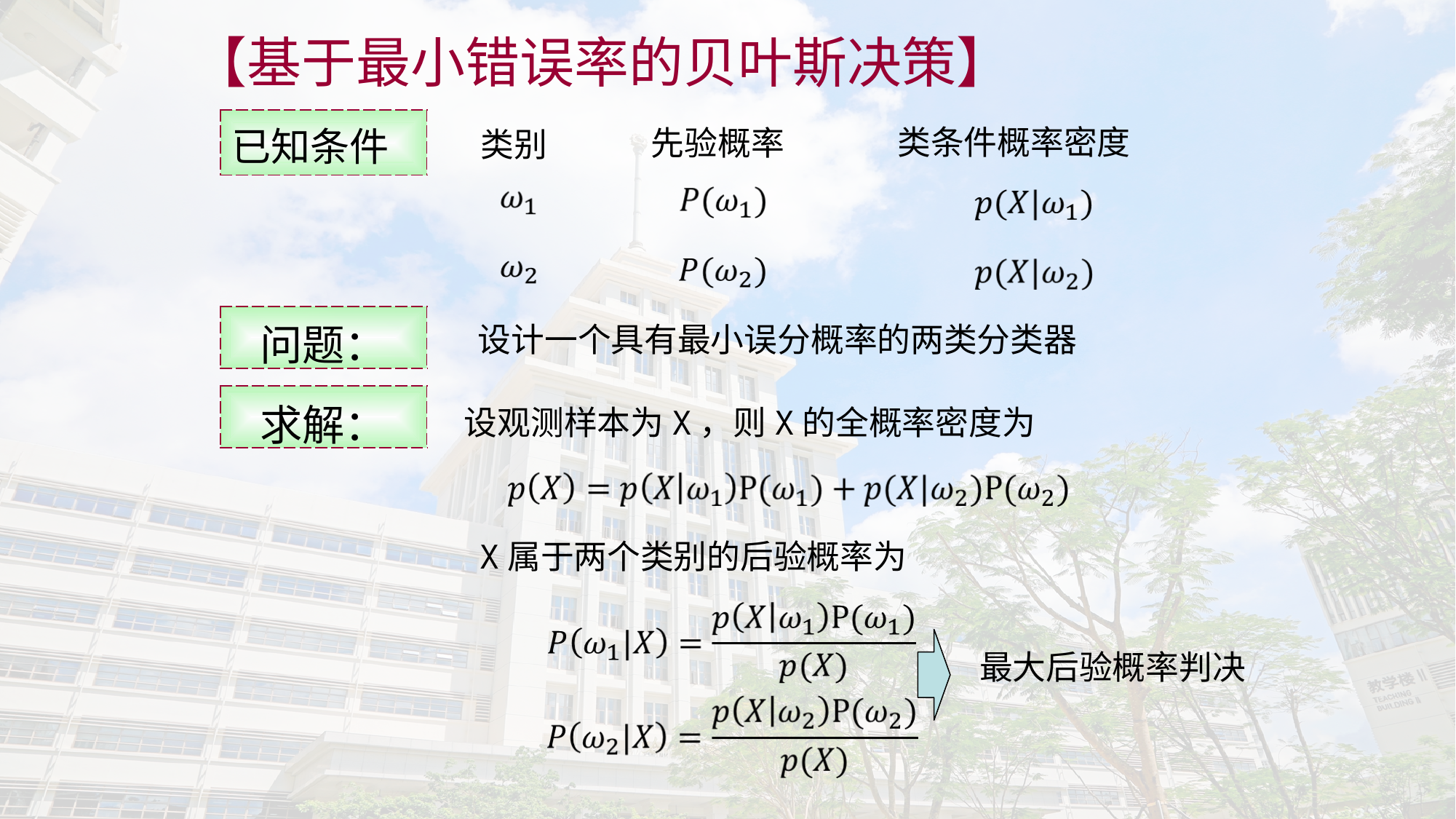

【基于最小错误率的贝叶斯决策】
| 已知条件 |
| --- |
类条件概率密度
先验概率
类别
设计一个具有最小误分概率的两类分类器
设观测样本为X，则X的全概率密度为
X属于两个类别的后验概率为
最大后验概率判决

| 问题： |
| --- |
| 求解： |
| --- |